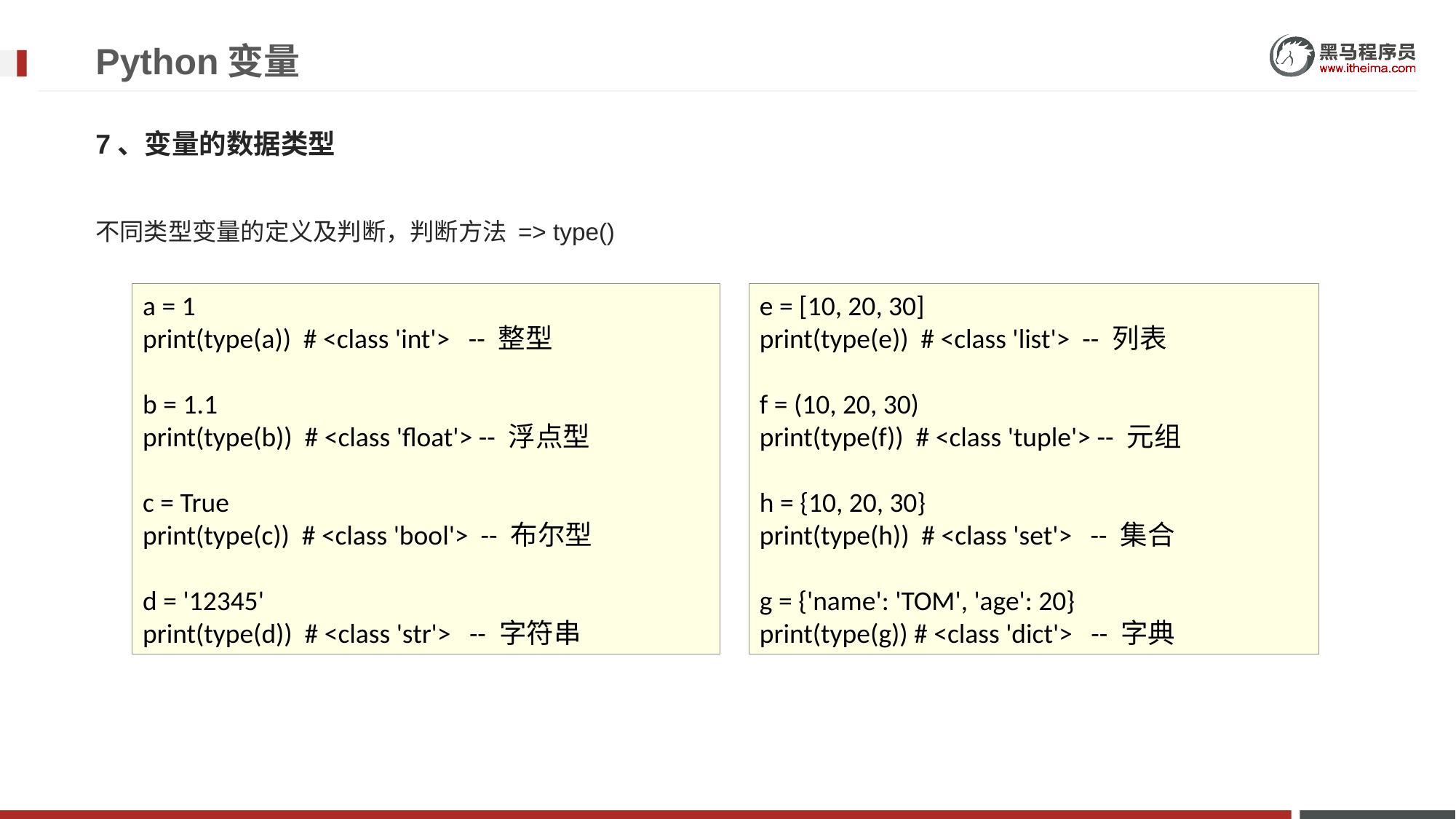

# Python变量
7、变量的数据类型
不同类型变量的定义及判断，判断方法 => type()
a = 1
print(type(a))  # <class 'int'>   -- 整型

b = 1.1
print(type(b))  # <class 'float'> -- 浮点型

c = True
print(type(c))  # <class 'bool'>  -- 布尔型

d = '12345'
print(type(d))  # <class 'str'>   -- 字符串
e = [10, 20, 30]
print(type(e))  # <class 'list'>  -- 列表

f = (10, 20, 30)
print(type(f))  # <class 'tuple'> -- 元组

h = {10, 20, 30}
print(type(h))  # <class 'set'>   -- 集合

g = {'name': 'TOM', 'age': 20}
print(type(g)) # <class 'dict'>   -- 字典